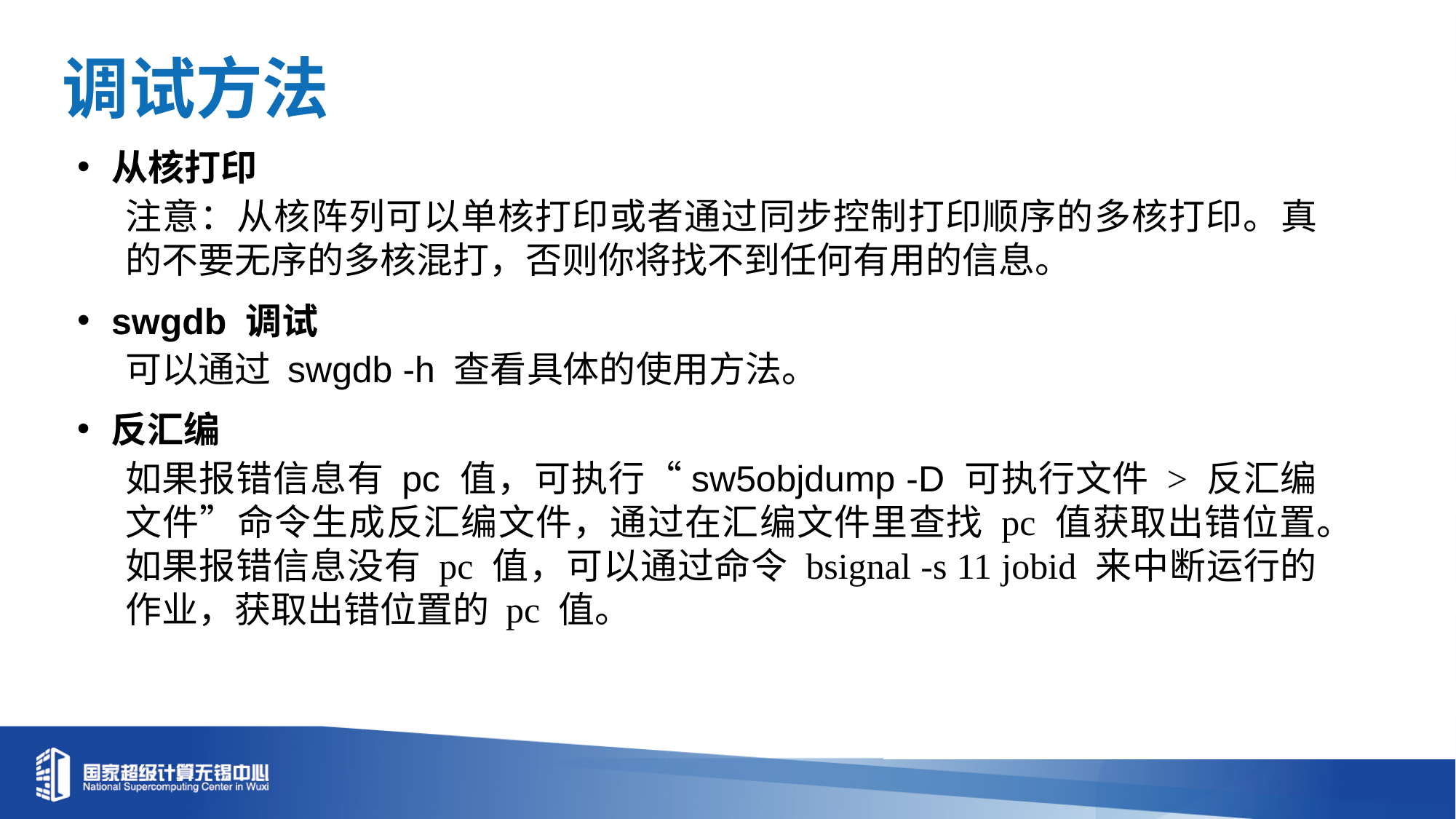

调试方法
从核打印
注意：从核阵列可以单核打印或者通过同步控制打印顺序的多核打印。真的不要无序的多核混打，否则你将找不到任何有用的信息。
swgdb 调试
可以通过 swgdb -h 查看具体的使用方法。
反汇编
如果报错信息有 pc 值，可执行“sw5objdump -D 可执行文件 > 反汇编文件”命令生成反汇编文件，通过在汇编文件里查找 pc 值获取出错位置。如果报错信息没有 pc 值，可以通过命令 bsignal -s 11 jobid 来中断运行的作业，获取出错位置的 pc 值。